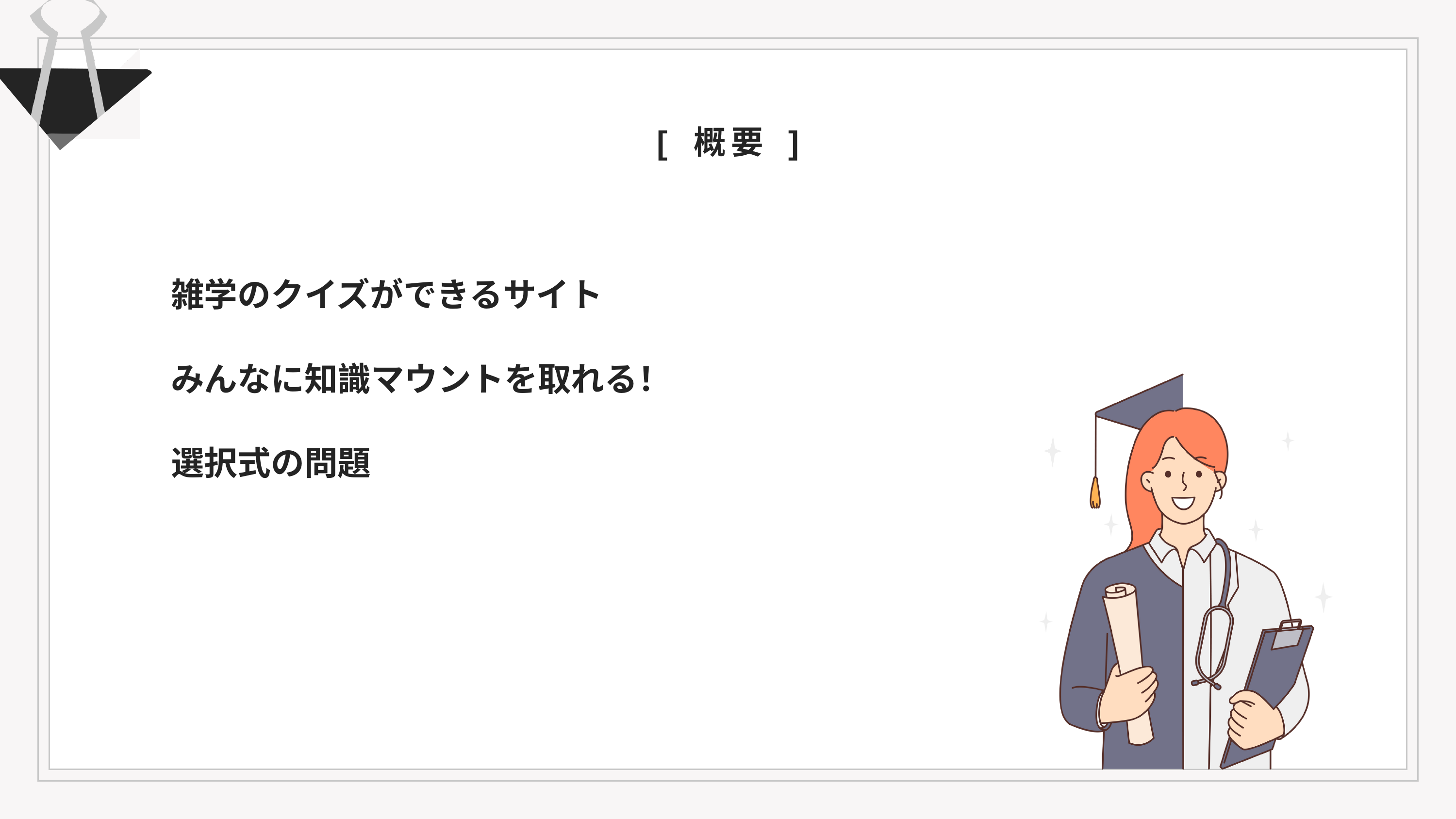

[ 概要 ]
雑学のクイズができるサイト
みんなに知識マウントを取れる！

選択式の問題